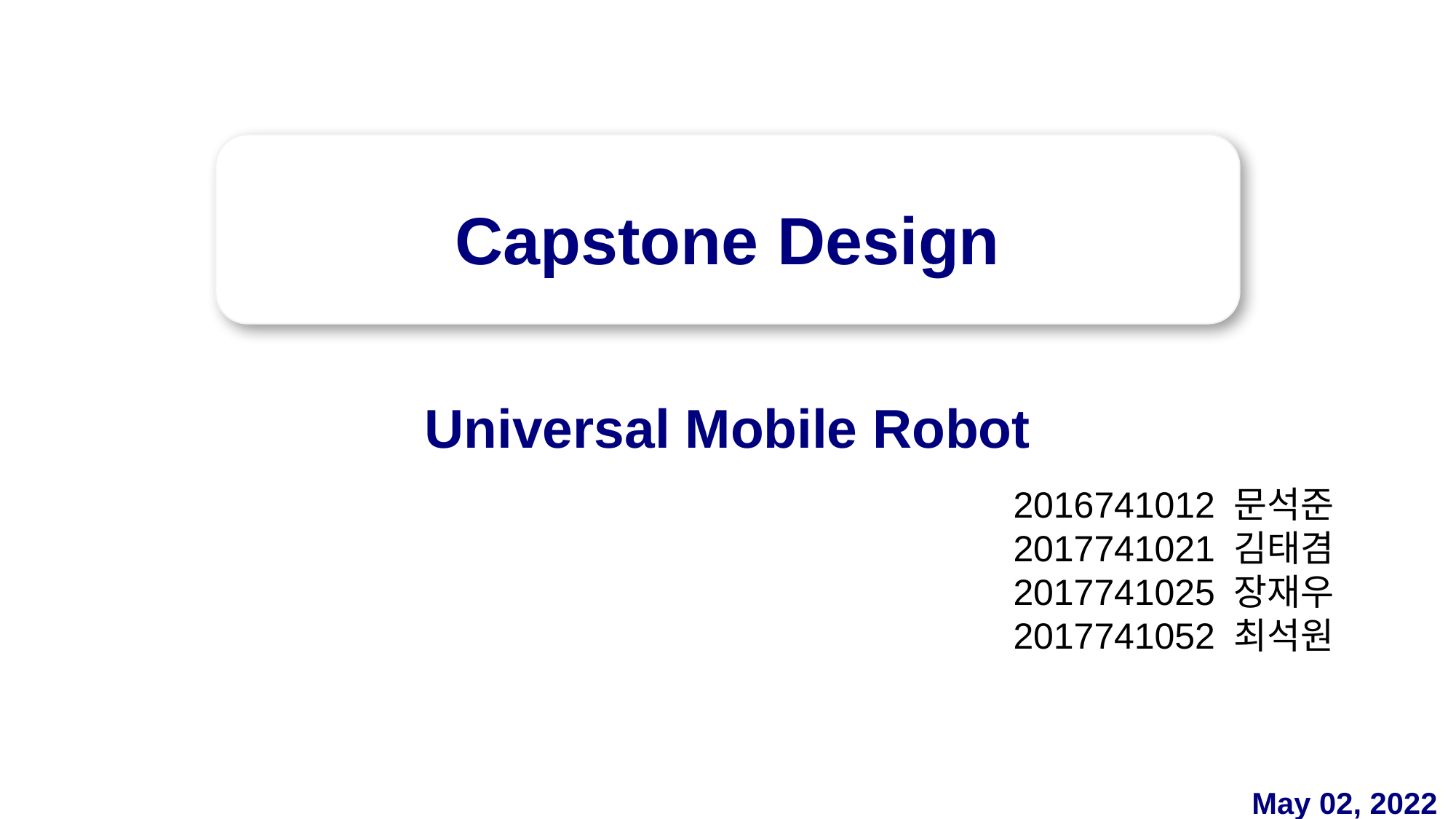

# Capstone Design
Universal Mobile Robot
2016741012 문석준
2017741021 김태겸
2017741025 장재우
2017741052 최석원
May 02, 2022